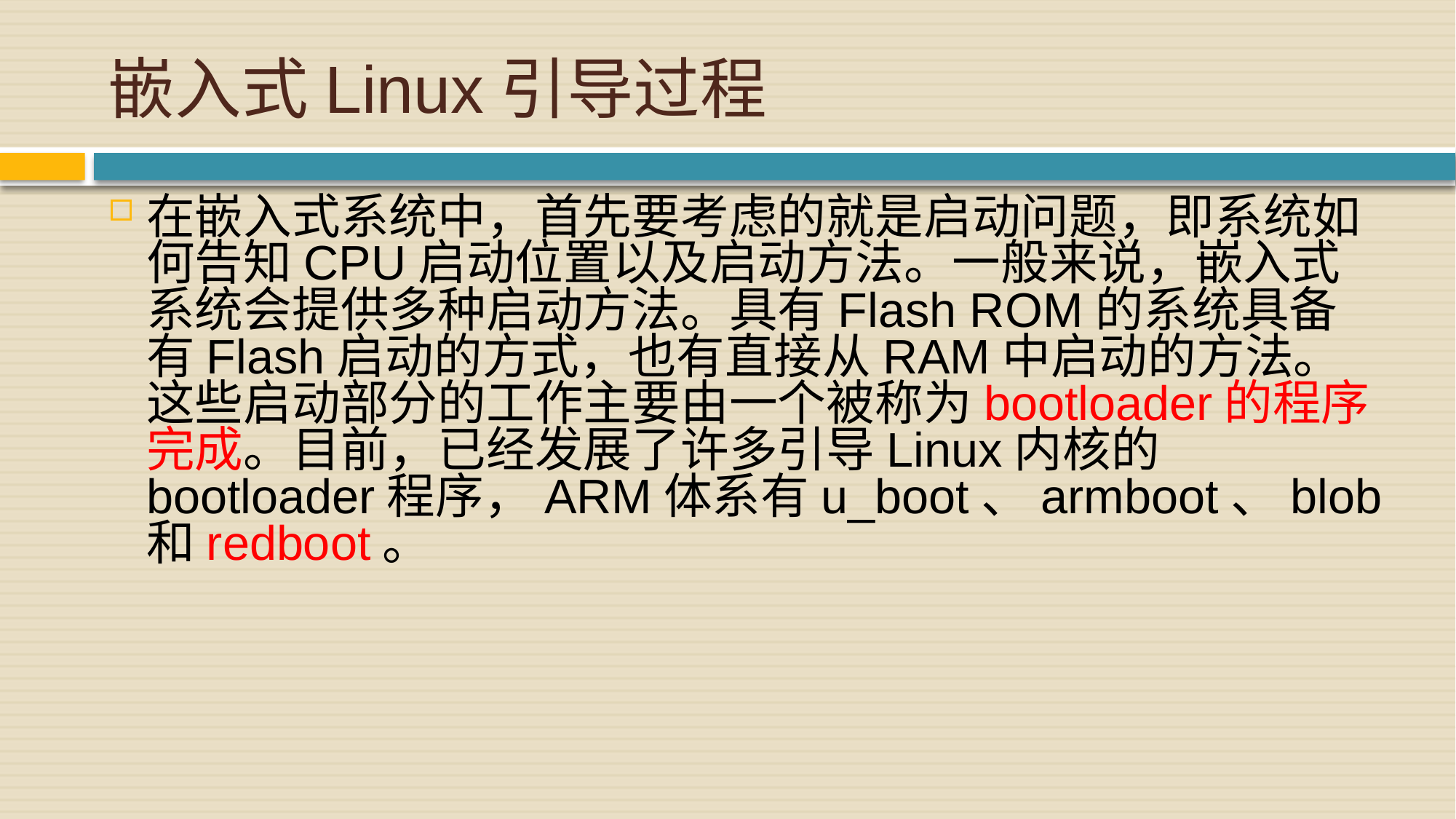

# 嵌入式Linux引导过程
在嵌入式系统中，首先要考虑的就是启动问题，即系统如何告知CPU启动位置以及启动方法。一般来说，嵌入式系统会提供多种启动方法。具有Flash ROM的系统具备有Flash启动的方式，也有直接从RAM中启动的方法。这些启动部分的工作主要由一个被称为bootloader的程序完成。目前，已经发展了许多引导Linux内核的bootloader程序，ARM体系有u_boot、armboot、blob和redboot。